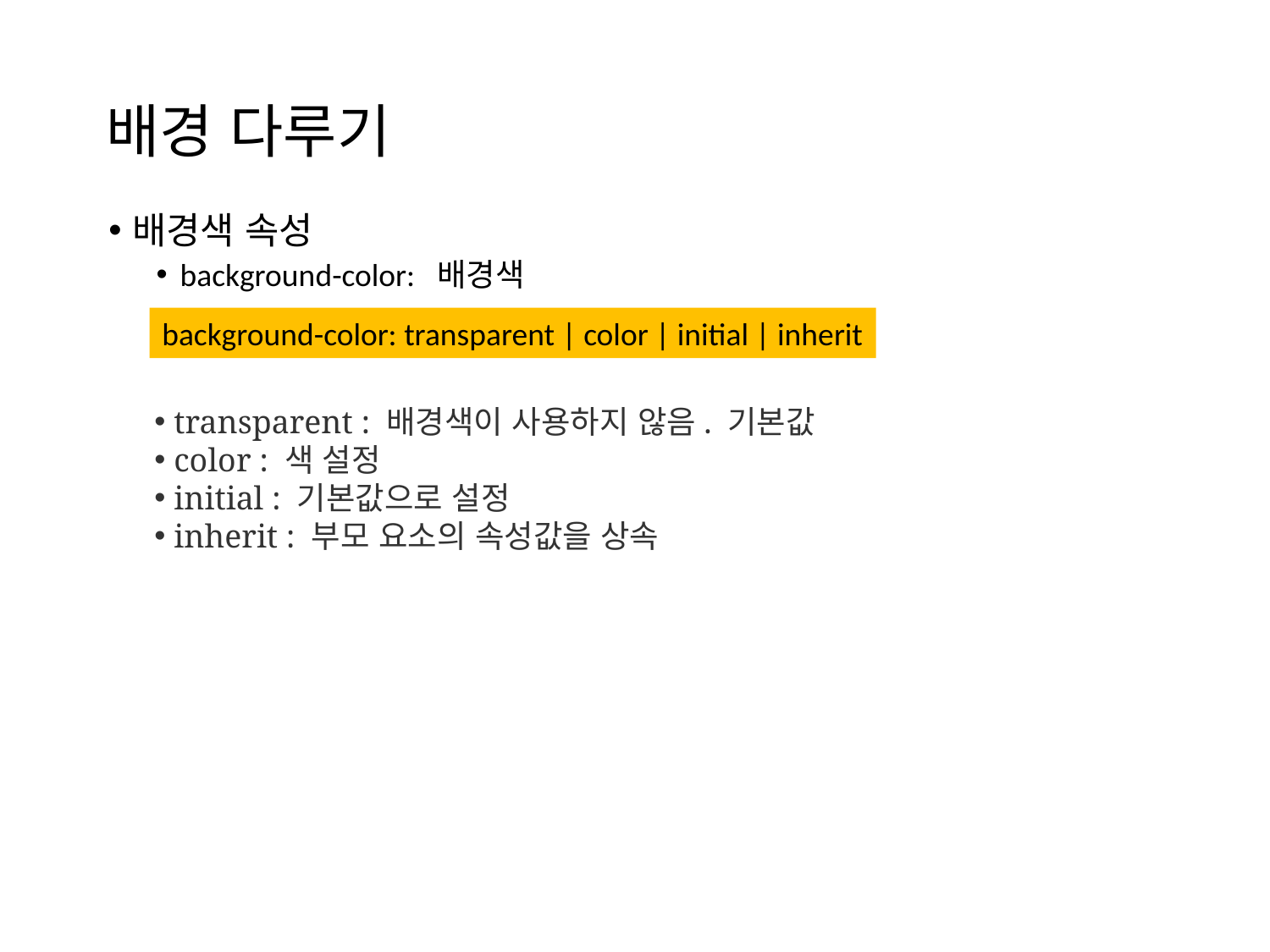

# 배경 다루기
배경색 속성
background-color:  배경색

background-color: transparent | color | initial | inherit
 transparent : 배경색이 사용하지 않음. 기본값
 color : 색 설정
 initial : 기본값으로 설정
 inherit : 부모 요소의 속성값을 상속